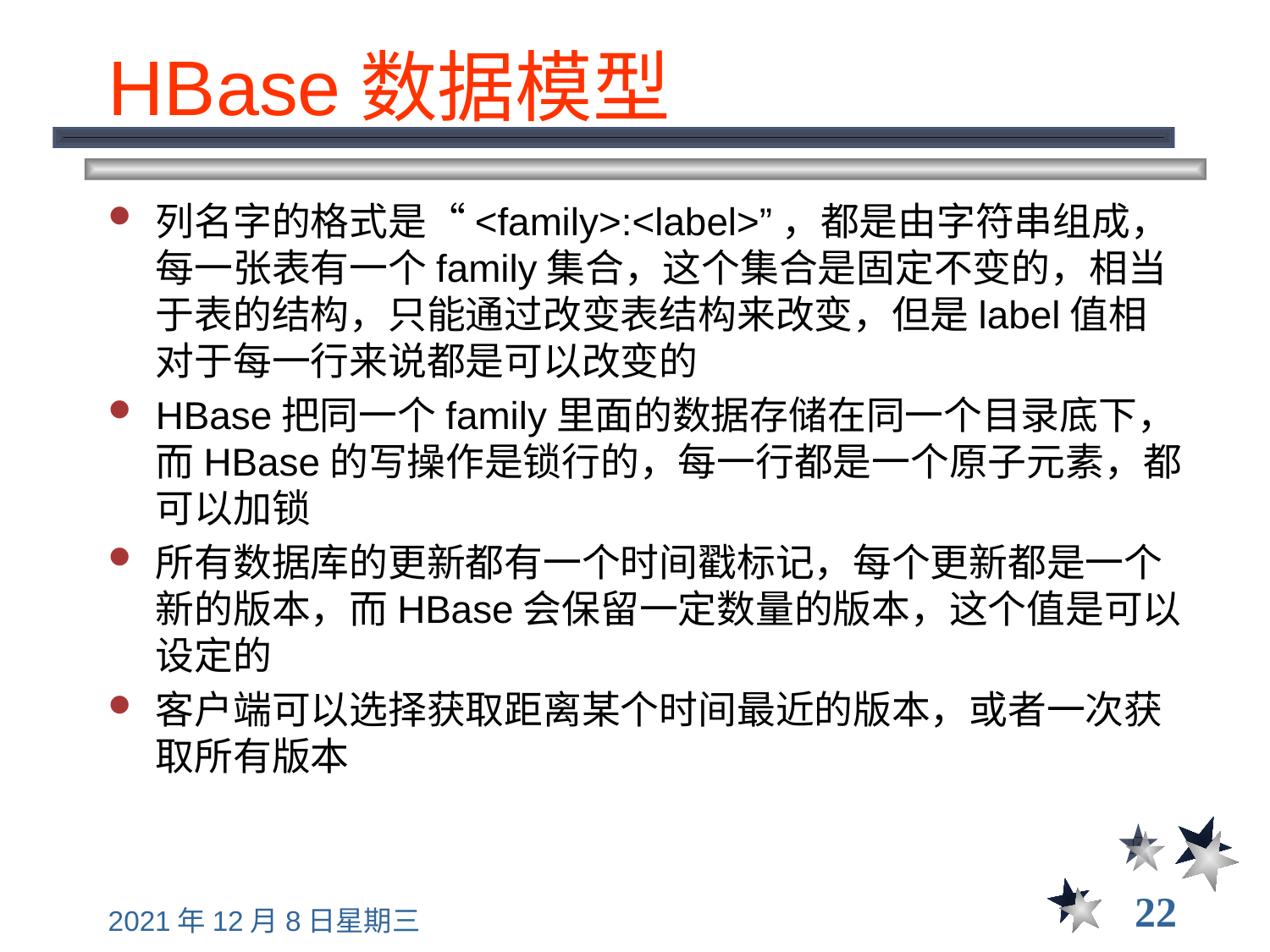

# HBase数据模型
列名字的格式是“<family>:<label>”，都是由字符串组成，每一张表有一个family集合，这个集合是固定不变的，相当于表的结构，只能通过改变表结构来改变，但是label值相对于每一行来说都是可以改变的
HBase把同一个family里面的数据存储在同一个目录底下，而HBase的写操作是锁行的，每一行都是一个原子元素，都可以加锁
所有数据库的更新都有一个时间戳标记，每个更新都是一个新的版本，而HBase会保留一定数量的版本，这个值是可以设定的
客户端可以选择获取距离某个时间最近的版本，或者一次获取所有版本

22
2021年12月8日星期三
大数据管理----前言